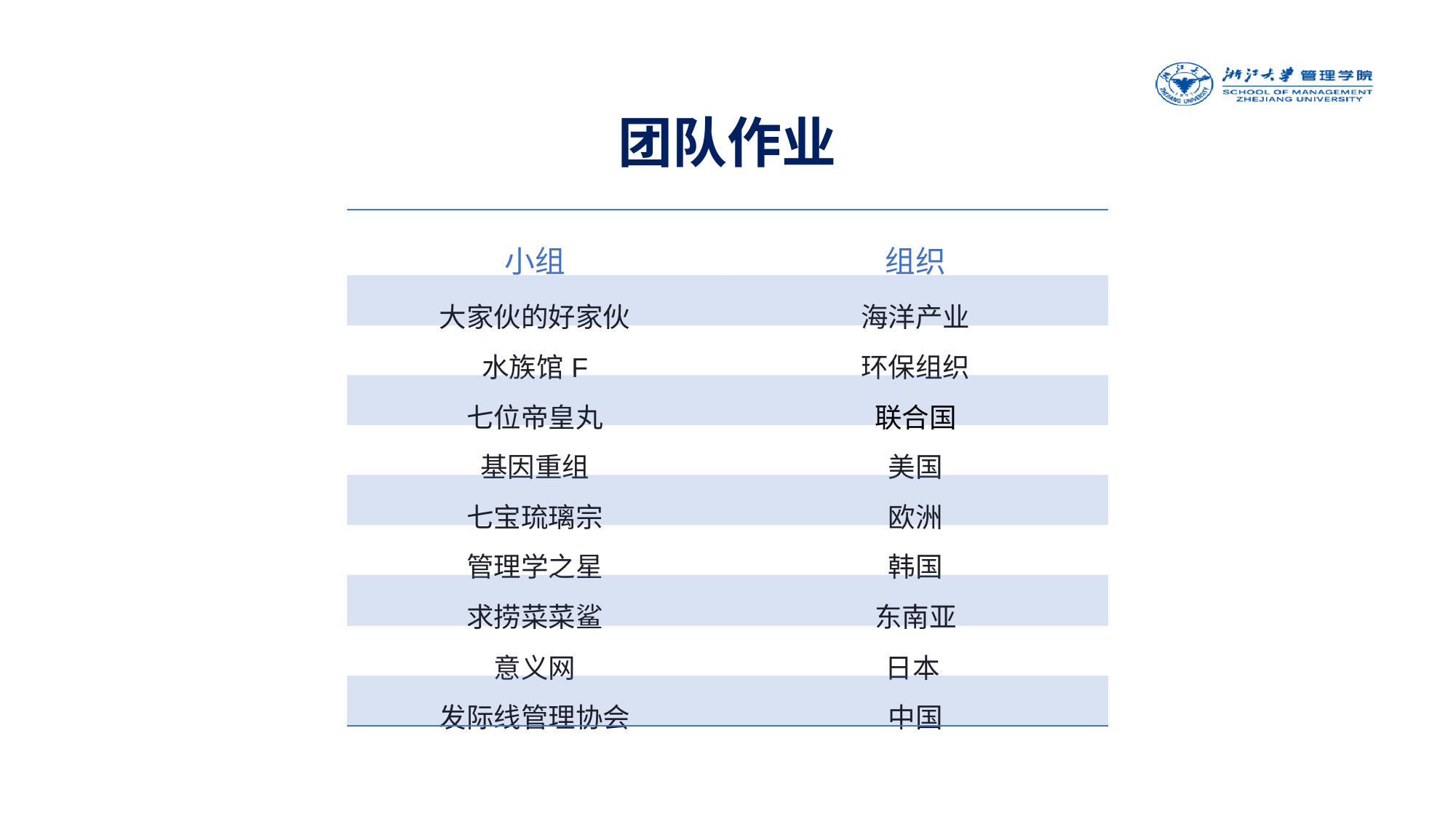

团队作业
| 小组 | 组织 |
| --- | --- |
| 大家伙的好家伙 | 海洋产业 |
| 水族馆F | 环保组织 |
| 七位帝皇丸 | 联合国 |
| 基因重组 | 美国 |
| 七宝琉璃宗 | 欧洲 |
| 管理学之星 | 韩国 |
| 求捞菜菜鲨 | 东南亚 |
| 意义网 | 日本 |
| 发际线管理协会 | 中国 |